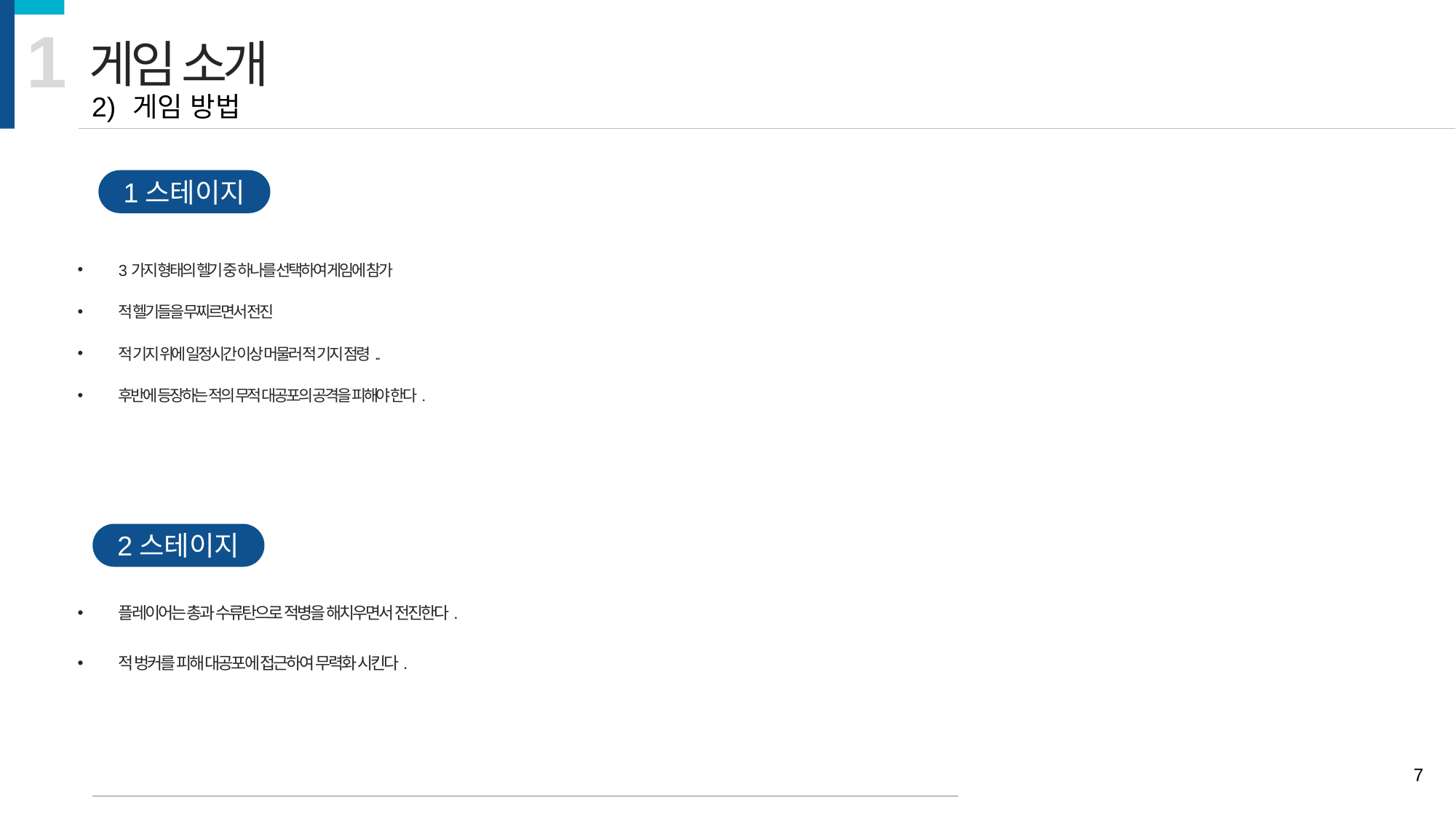

1
게임 소개
게임 방법
1스테이지
3가지 형태의 헬기 중 하나를 선택하여 게임에 참가
적 헬기들을 무찌르면서 전진
적 기지 위에 일정시간 이상 머물러 적 기지 점령..
후반에 등장하는 적의 무적 대공포의 공격을 피해야 한다.
2스테이지
플레이어는 총과 수류탄으로 적병을 해치우면서 전진한다.
적 벙커를 피해 대공포에 접근하여 무력화 시킨다.
7